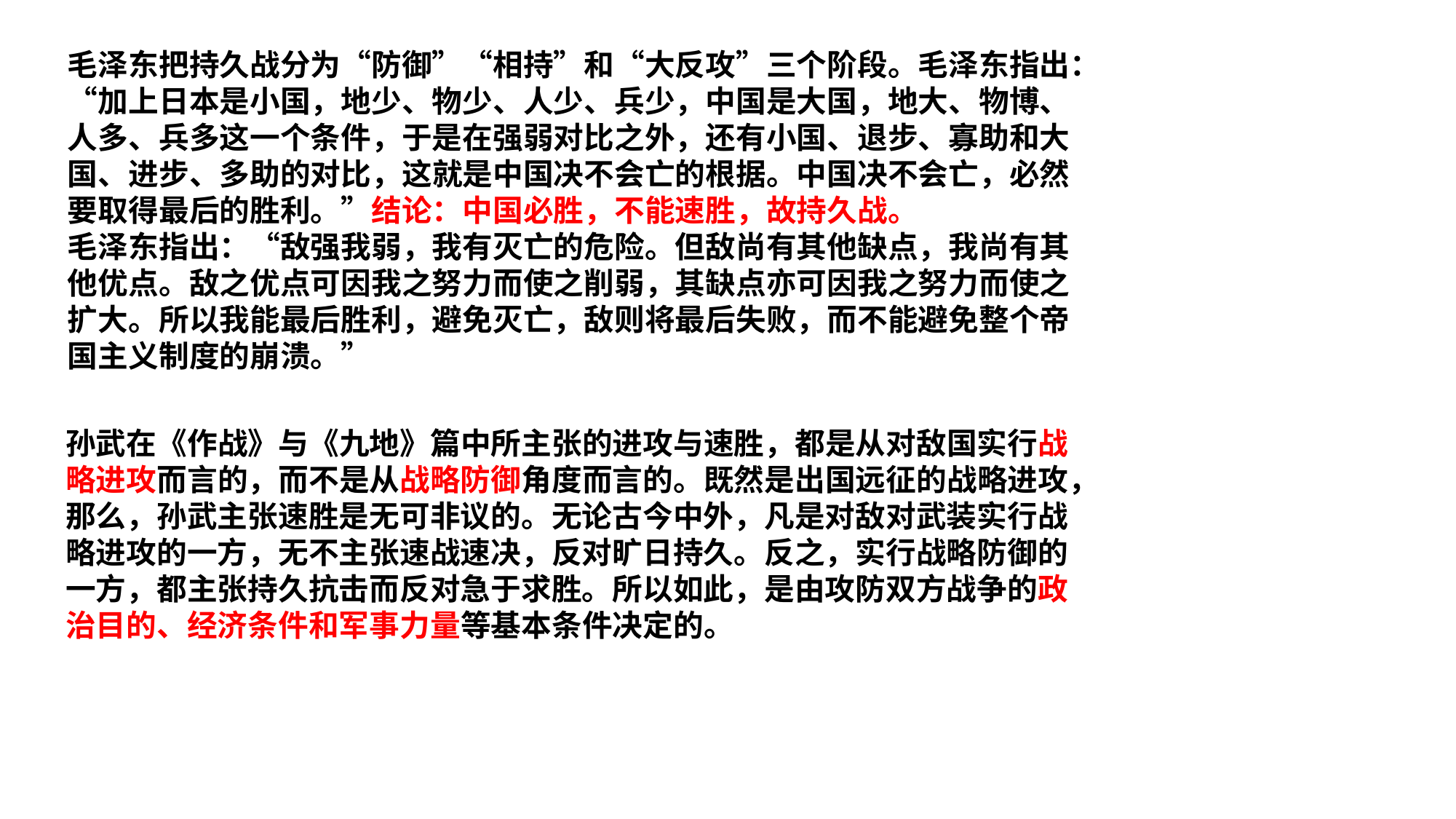

毛泽东把持久战分为“防御”“相持”和“大反攻”三个阶段。毛泽东指出：“加上日本是小国，地少、物少、人少、兵少，中国是大国，地大、物博、人多、兵多这一个条件，于是在强弱对比之外，还有小国、退步、寡助和大国、进步、多助的对比，这就是中国决不会亡的根据。中国决不会亡，必然要取得最后的胜利。”结论：中国必胜，不能速胜，故持久战。
毛泽东指出：“敌强我弱，我有灭亡的危险。但敌尚有其他缺点，我尚有其他优点。敌之优点可因我之努力而使之削弱，其缺点亦可因我之努力而使之扩大。所以我能最后胜利，避免灭亡，敌则将最后失败，而不能避免整个帝国主义制度的崩溃。”

孙武在《作战》与《九地》篇中所主张的进攻与速胜，都是从对敌国实行战略进攻而言的，而不是从战略防御角度而言的。既然是出国远征的战略进攻，那么，孙武主张速胜是无可非议的。无论古今中外，凡是对敌对武装实行战略进攻的一方，无不主张速战速决，反对旷日持久。反之，实行战略防御的一方，都主张持久抗击而反对急于求胜。所以如此，是由攻防双方战争的政治目的、经济条件和军事力量等基本条件决定的。